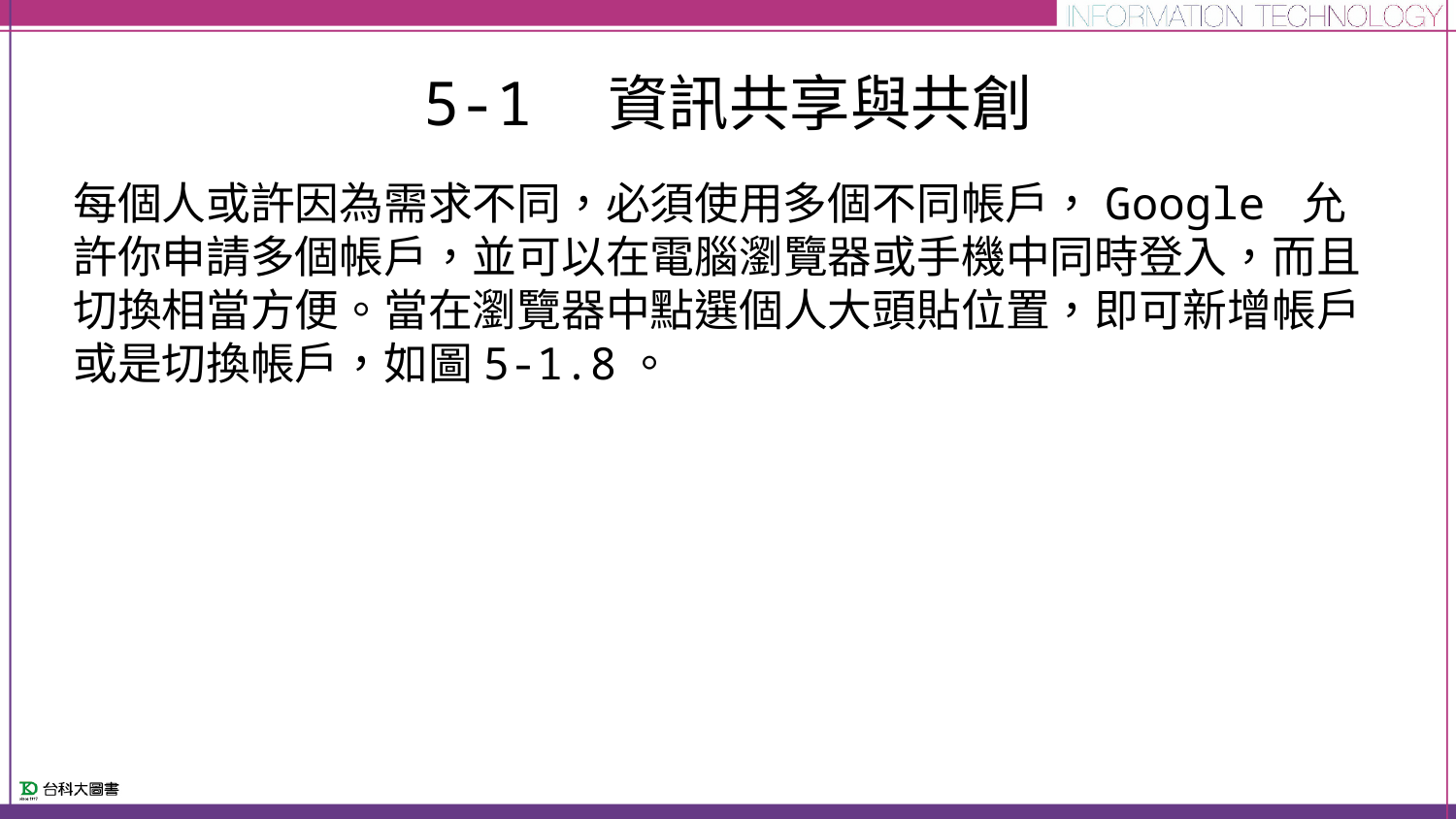

# 5-1　資訊共享與共創
每個人或許因為需求不同，必須使用多個不同帳戶，Google 允許你申請多個帳戶，並可以在電腦瀏覽器或手機中同時登入，而且切換相當方便。當在瀏覽器中點選個人大頭貼位置，即可新增帳戶或是切換帳戶，如圖5-1.8。